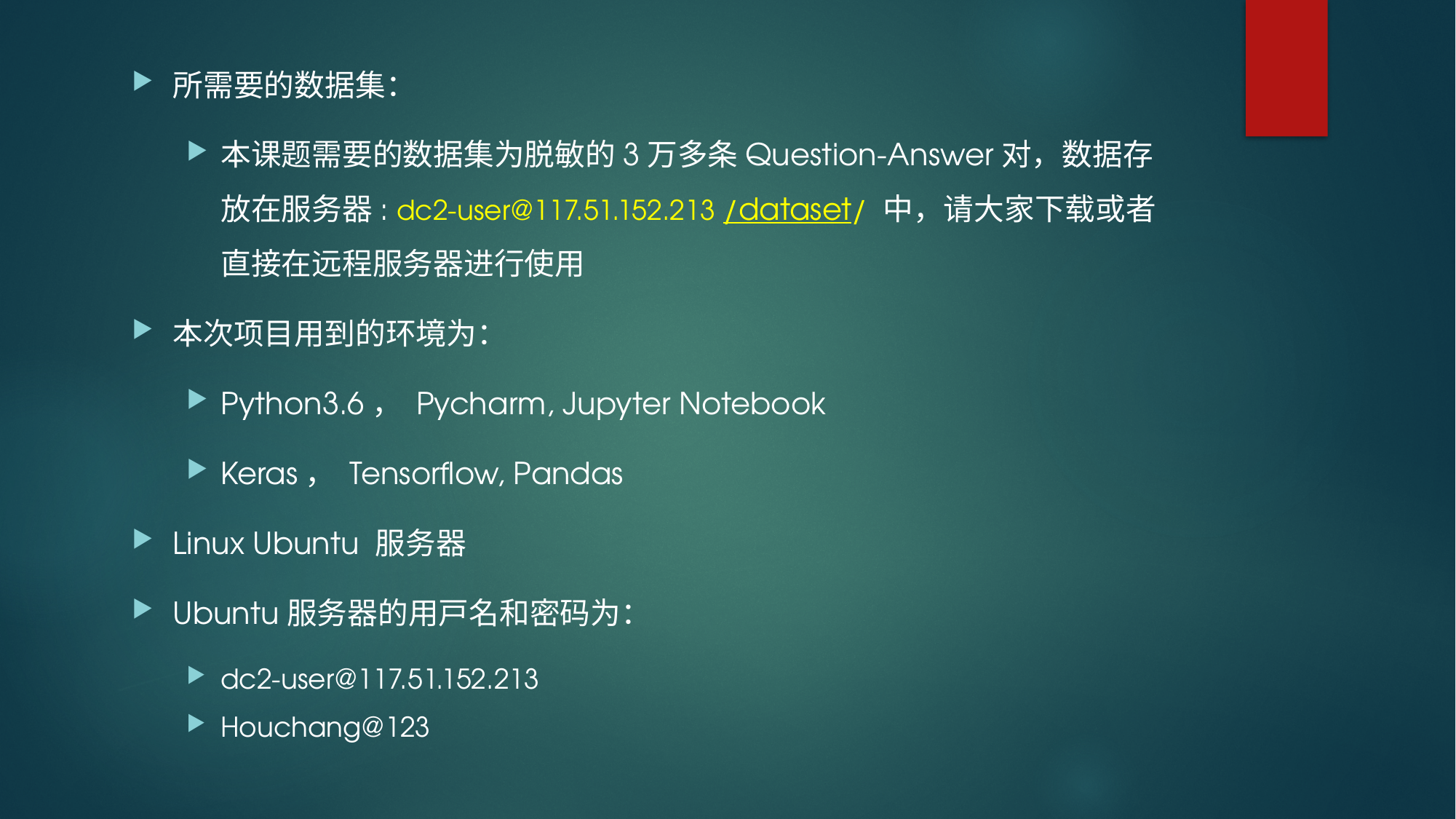

所需要的数据集：
本课题需要的数据集为脱敏的3万多条Question-Answer对，数据存放在服务器: dc2-user@117.51.152.213 /dataset/ 中，请大家下载或者直接在远程服务器进行使用
本次项目用到的环境为：
Python3.6， Pycharm, Jupyter Notebook
Keras， Tensorflow, Pandas
Linux Ubuntu 服务器
Ubuntu服务器的用户名和密码为：
dc2-user@117.51.152.213
Houchang@123